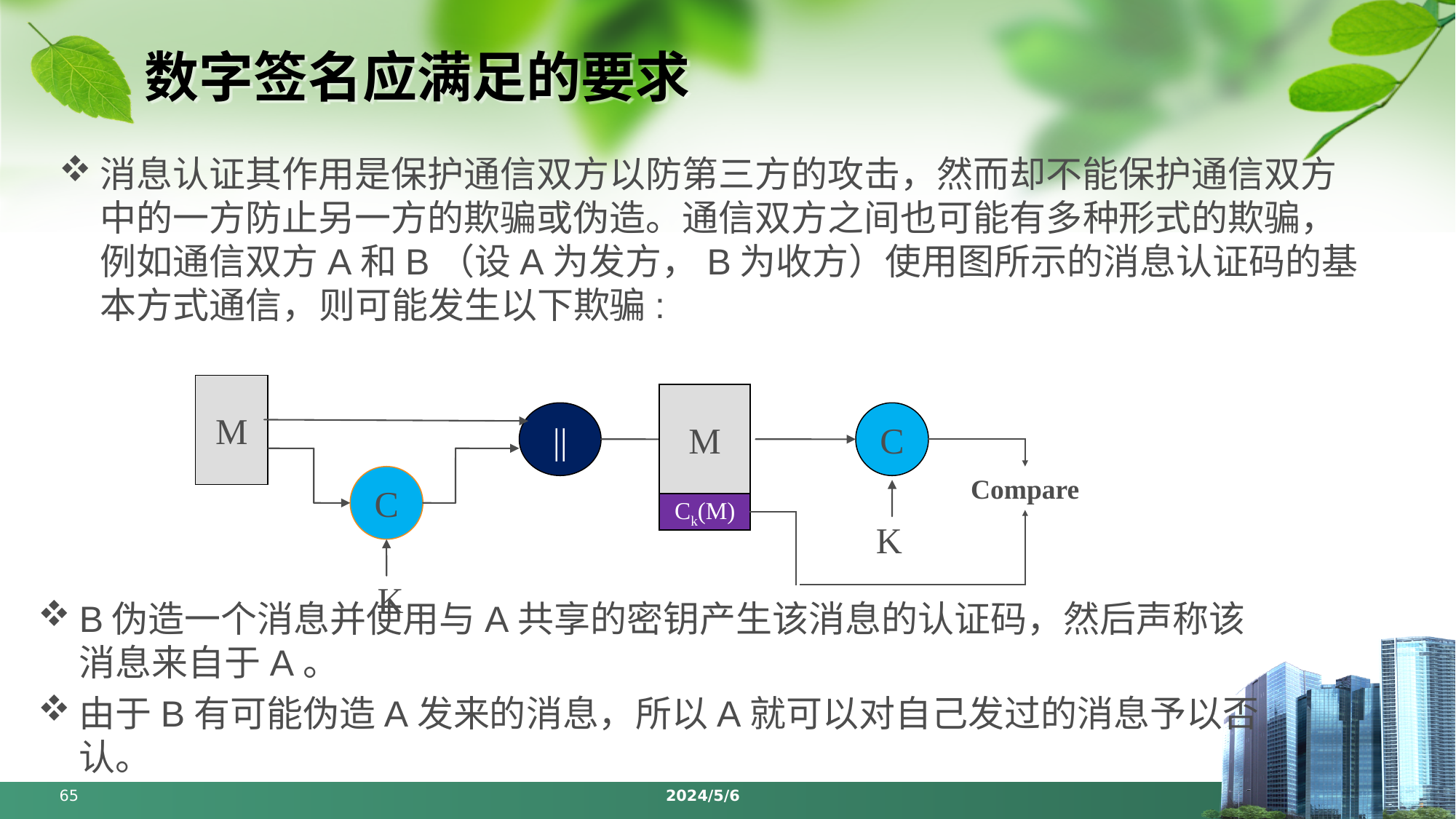

# 数字签名应满足的要求
消息认证其作用是保护通信双方以防第三方的攻击，然而却不能保护通信双方中的一方防止另一方的欺骗或伪造。通信双方之间也可能有多种形式的欺骗，例如通信双方A和B（设A为发方，B为收方）使用图所示的消息认证码的基本方式通信，则可能发生以下欺骗:
M
M
||
C

C
Compare

Ck(M)

K

K
B伪造一个消息并使用与A共享的密钥产生该消息的认证码，然后声称该消息来自于A。
由于B有可能伪造A发来的消息，所以A就可以对自己发过的消息予以否认。
65
2024/5/6